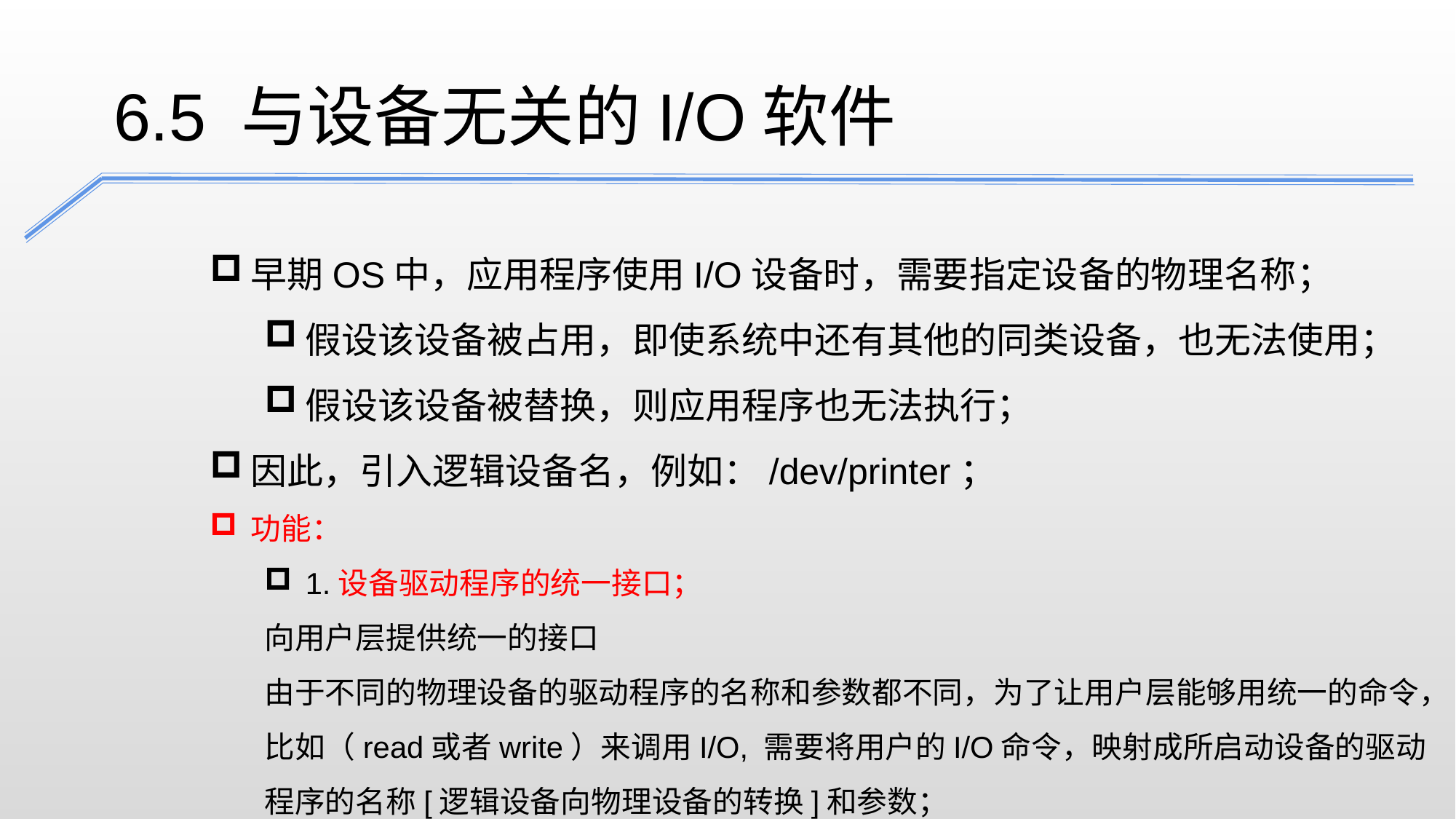

6.5 与设备无关的I/O软件
早期OS中，应用程序使用I/O设备时，需要指定设备的物理名称；
假设该设备被占用，即使系统中还有其他的同类设备，也无法使用；
假设该设备被替换，则应用程序也无法执行；
因此，引入逻辑设备名，例如：/dev/printer；
功能：
1.设备驱动程序的统一接口；
向用户层提供统一的接口
由于不同的物理设备的驱动程序的名称和参数都不同，为了让用户层能够用统一的命令，比如（read或者write）来调用I/O, 需要将用户的I/O命令，映射成所启动设备的驱动程序的名称[逻辑设备向物理设备的转换]和参数；